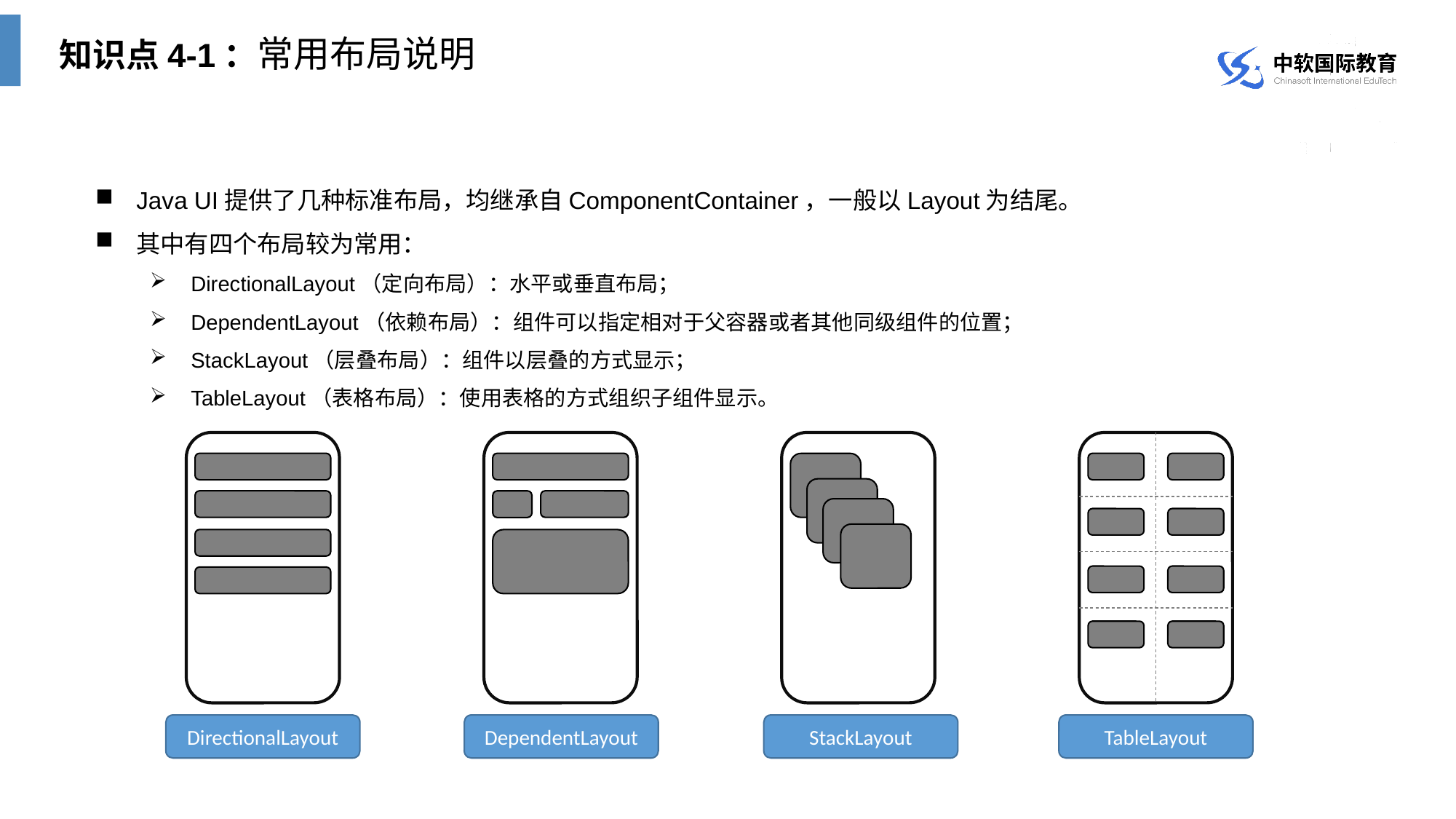

知识点4-1：常用布局说明
Java UI提供了几种标准布局，均继承自ComponentContainer，一般以Layout为结尾。
其中有四个布局较为常用：
DirectionalLayout（定向布局）：水平或垂直布局；
DependentLayout（依赖布局）：组件可以指定相对于父容器或者其他同级组件的位置；
StackLayout（层叠布局）：组件以层叠的方式显示；
TableLayout（表格布局）：使用表格的方式组织子组件显示。

DirectionalLayout
DependentLayout
StackLayout
TableLayout